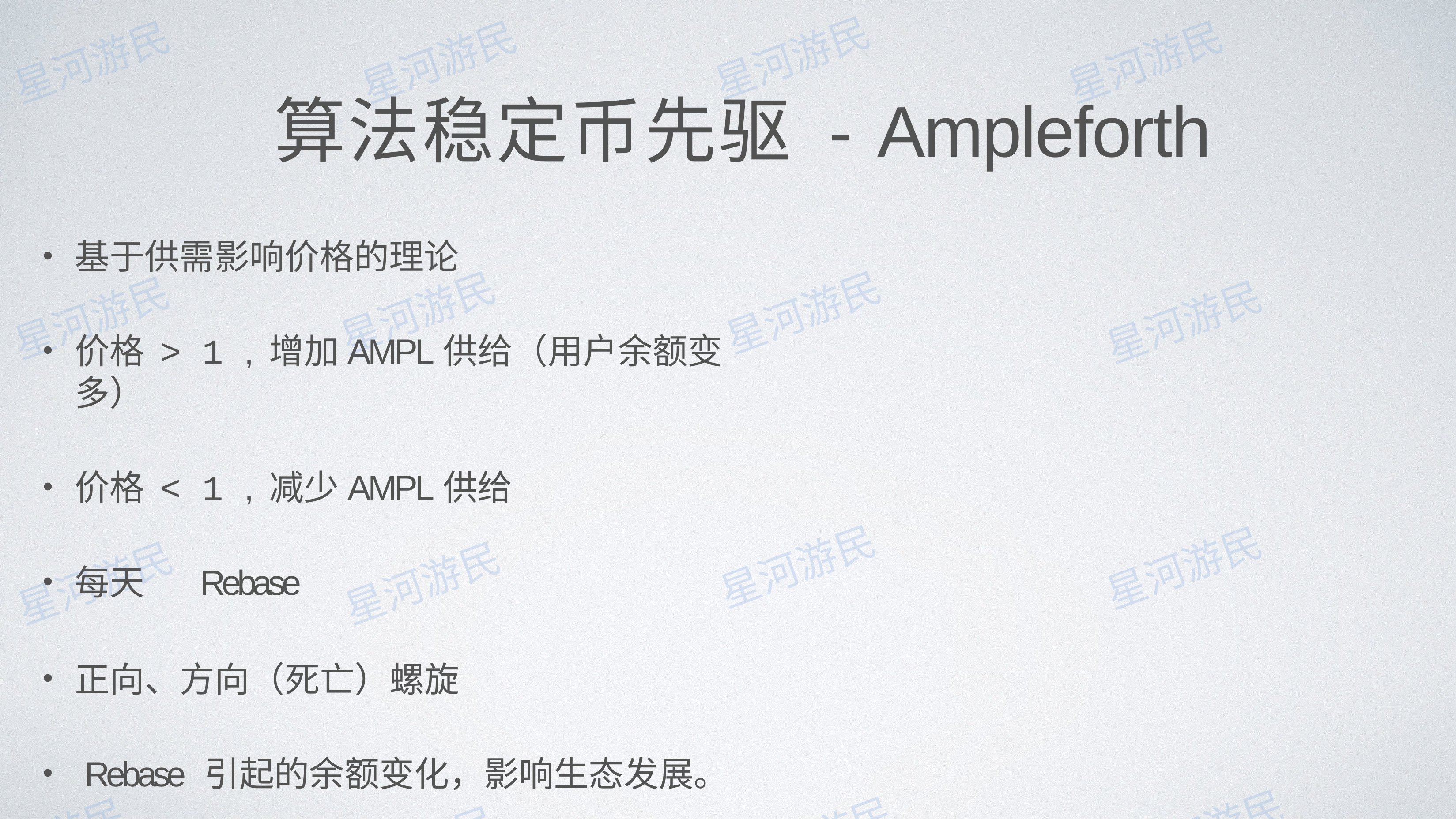

# 算法稳定币先驱 - Ampleforth
基于供需影响价格的理论
价格 > 1 , 增加AMPL供给（⽤户余额变多）
价格 < 1 , 减少AMPL供给
每天	Rebase

正向、⽅向（死亡）螺旋
Rebase 引起的余额变化，影响⽣态发展。